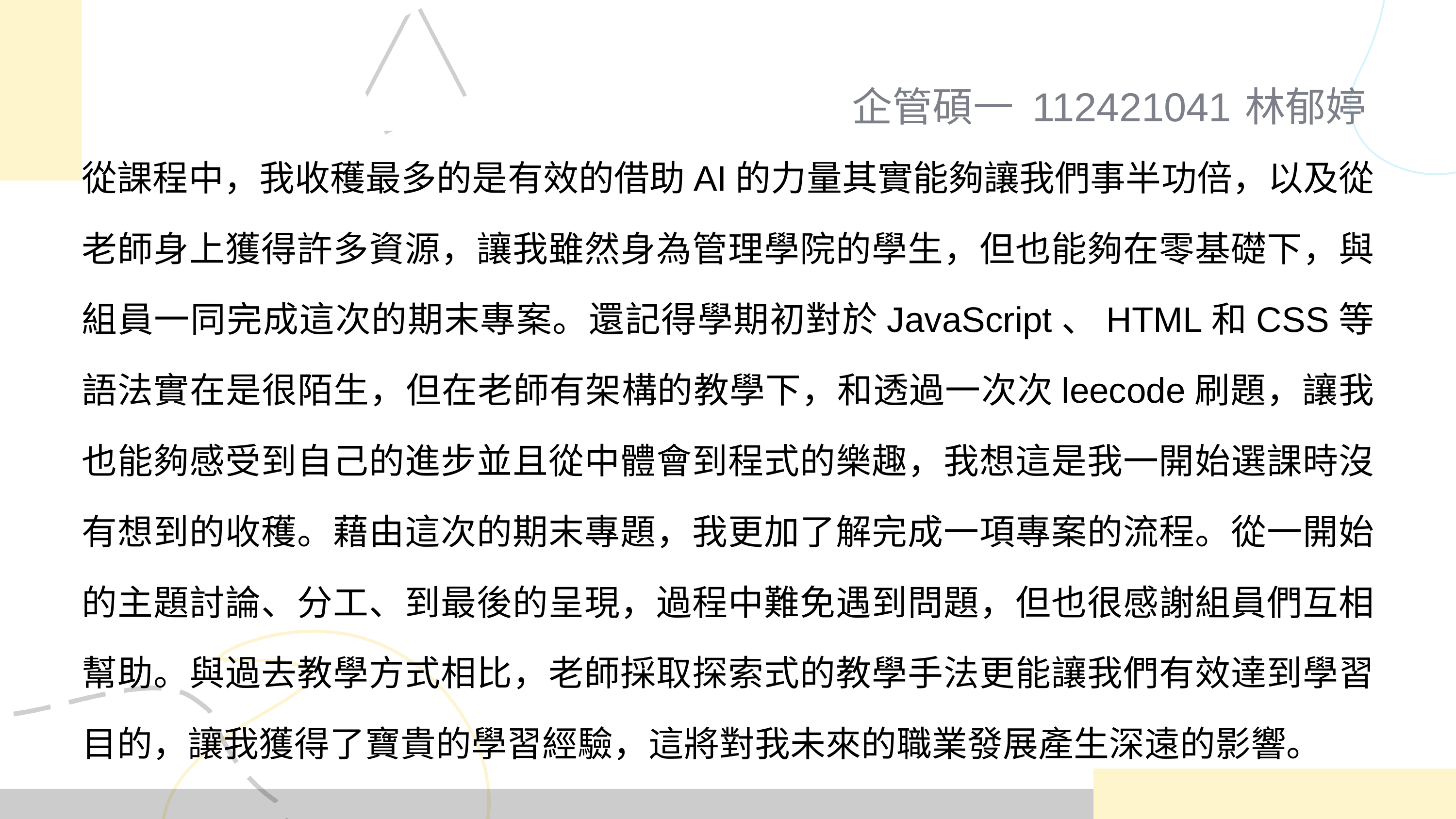

企管碩一 112421041
林郁婷
從課程中，我收穫最多的是有效的借助AI的力量其實能夠讓我們事半功倍，以及從老師身上獲得許多資源，讓我雖然身為管理學院的學生，但也能夠在零基礎下，與組員一同完成這次的期末專案。還記得學期初對於JavaScript、HTML和CSS等語法實在是很陌生，但在老師有架構的教學下，和透過一次次leecode刷題，讓我也能夠感受到自己的進步並且從中體會到程式的樂趣，我想這是我一開始選課時沒有想到的收穫。藉由這次的期末專題，我更加了解完成一項專案的流程。從一開始的主題討論、分工、到最後的呈現，過程中難免遇到問題，但也很感謝組員們互相幫助。與過去教學方式相比，老師採取探索式的教學手法更能讓我們有效達到學習目的，讓我獲得了寶貴的學習經驗，這將對我未來的職業發展產生深遠的影響。